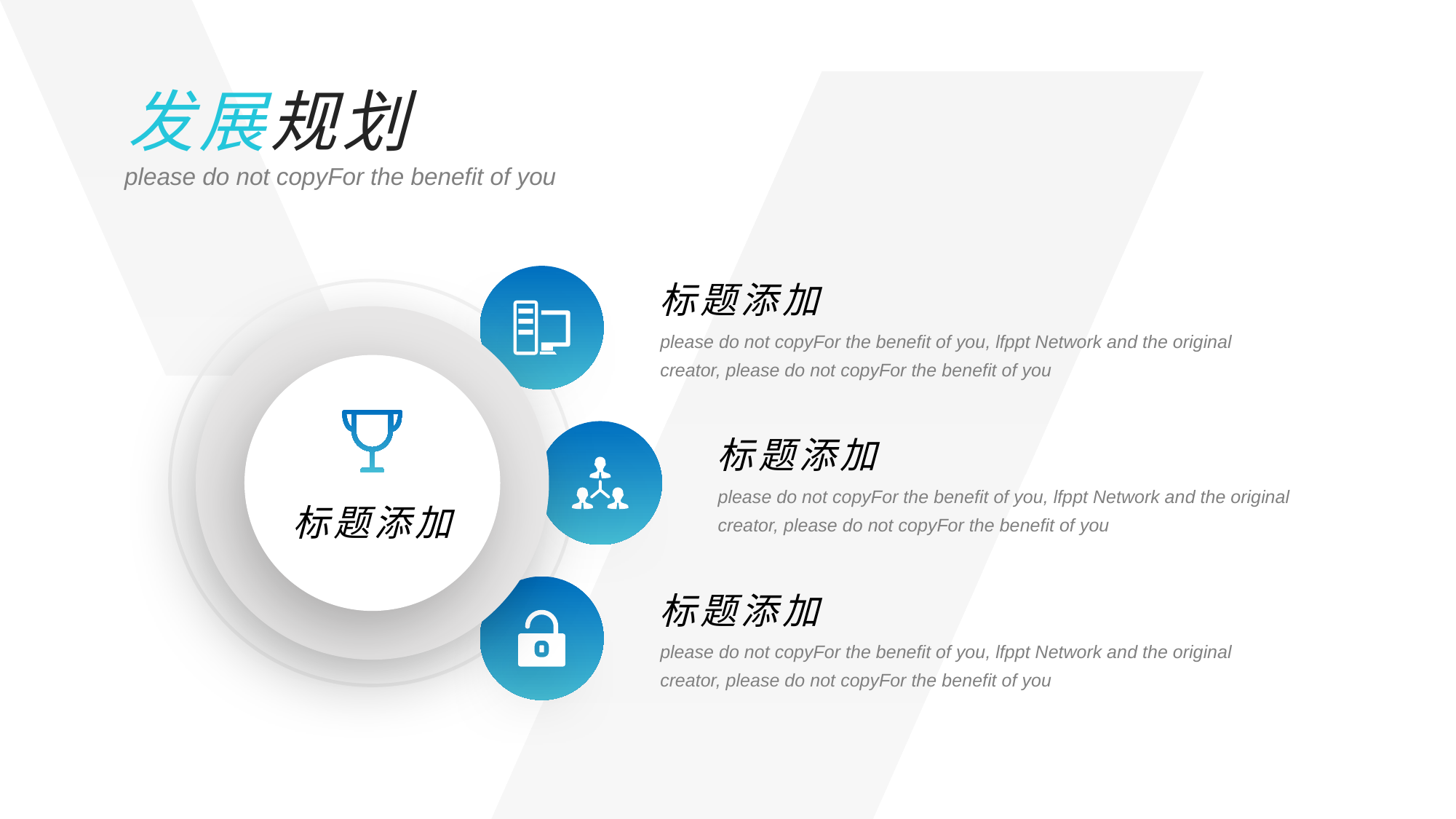

发展规划
please do not copyFor the benefit of you

标题添加

标题添加
please do not copyFor the benefit of you, lfppt Network and the original creator, please do not copyFor the benefit of you
标题添加
please do not copyFor the benefit of you, lfppt Network and the original creator, please do not copyFor the benefit of you
标题添加
please do not copyFor the benefit of you, lfppt Network and the original creator, please do not copyFor the benefit of you